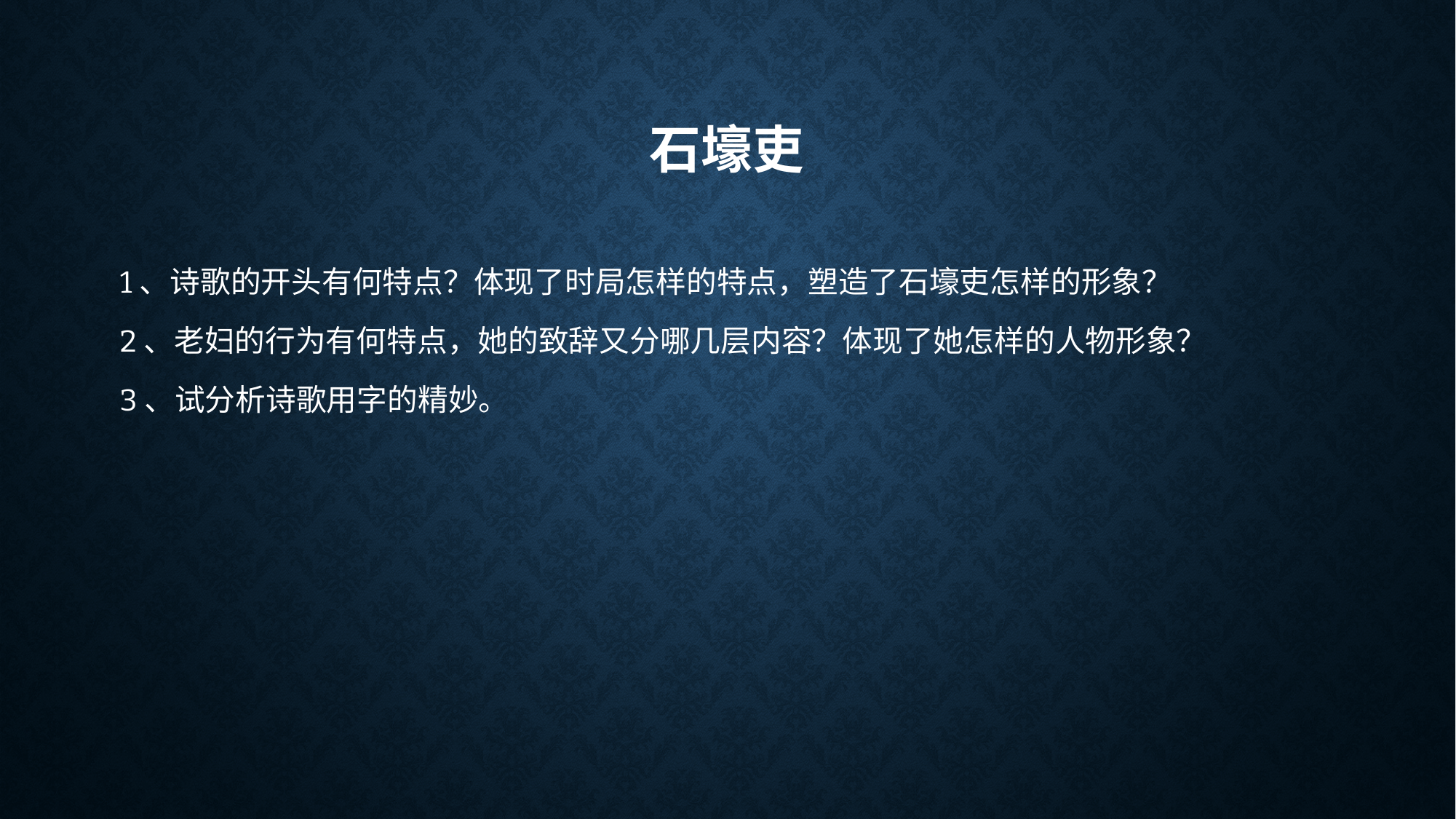

# 石壕吏
1、诗歌的开头有何特点？体现了时局怎样的特点，塑造了石壕吏怎样的形象？
2、老妇的行为有何特点，她的致辞又分哪几层内容？体现了她怎样的人物形象？
3、试分析诗歌用字的精妙。